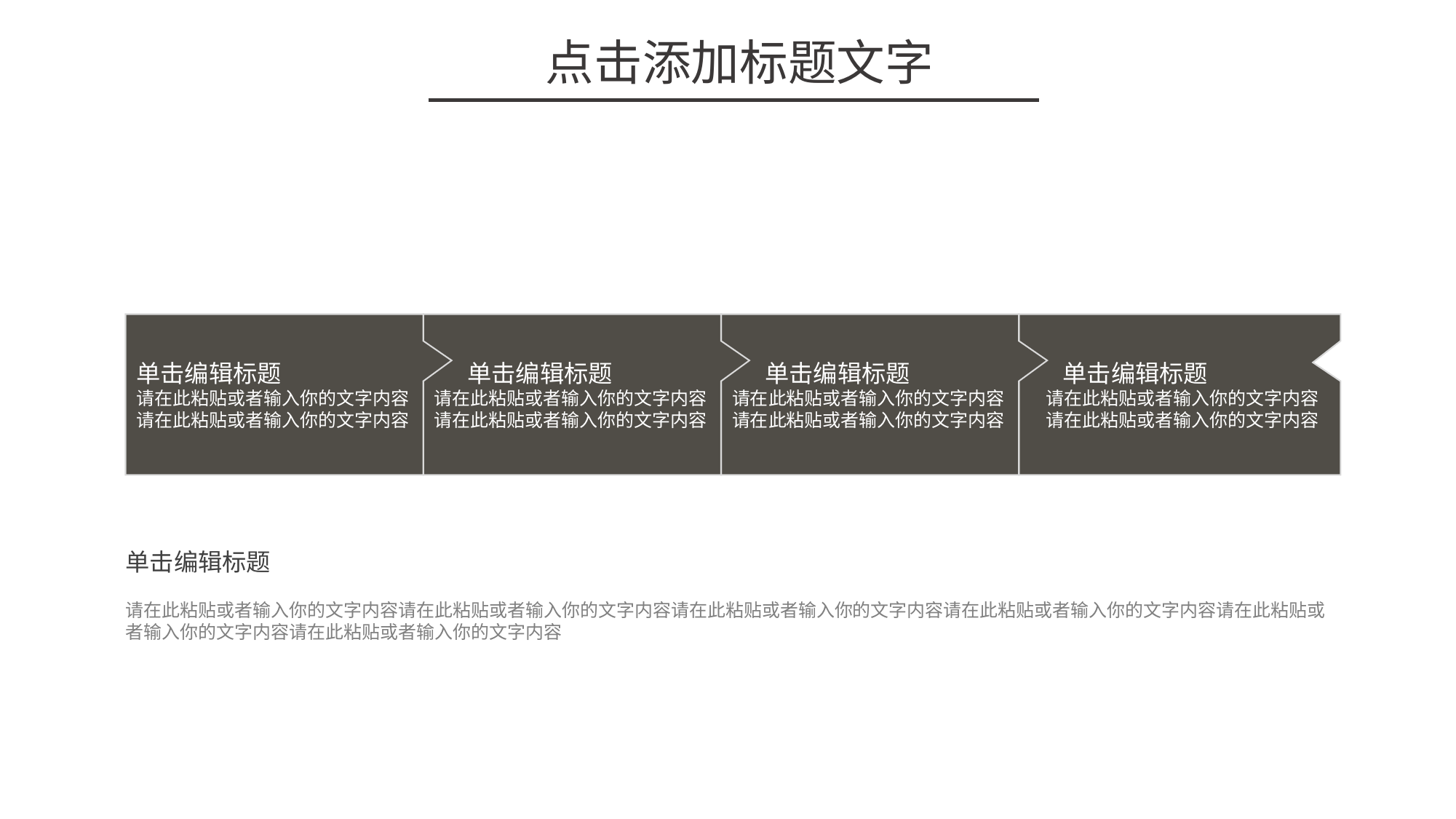

点击添加标题文字
单击编辑标题
请在此粘贴或者输入你的文字内容
请在此粘贴或者输入你的文字内容
     单击编辑标题
请在此粘贴或者输入你的文字内容
请在此粘贴或者输入你的文字内容
     单击编辑标题
请在此粘贴或者输入你的文字内容
请在此粘贴或者输入你的文字内容
     单击编辑标题
   请在此粘贴或者输入你的文字内容
   请在此粘贴或者输入你的文字内容
单击编辑标题
请在此粘贴或者输入你的文字内容请在此粘贴或者输入你的文字内容请在此粘贴或者输入你的文字内容请在此粘贴或者输入你的文字内容请在此粘贴或者输入你的文字内容请在此粘贴或者输入你的文字内容